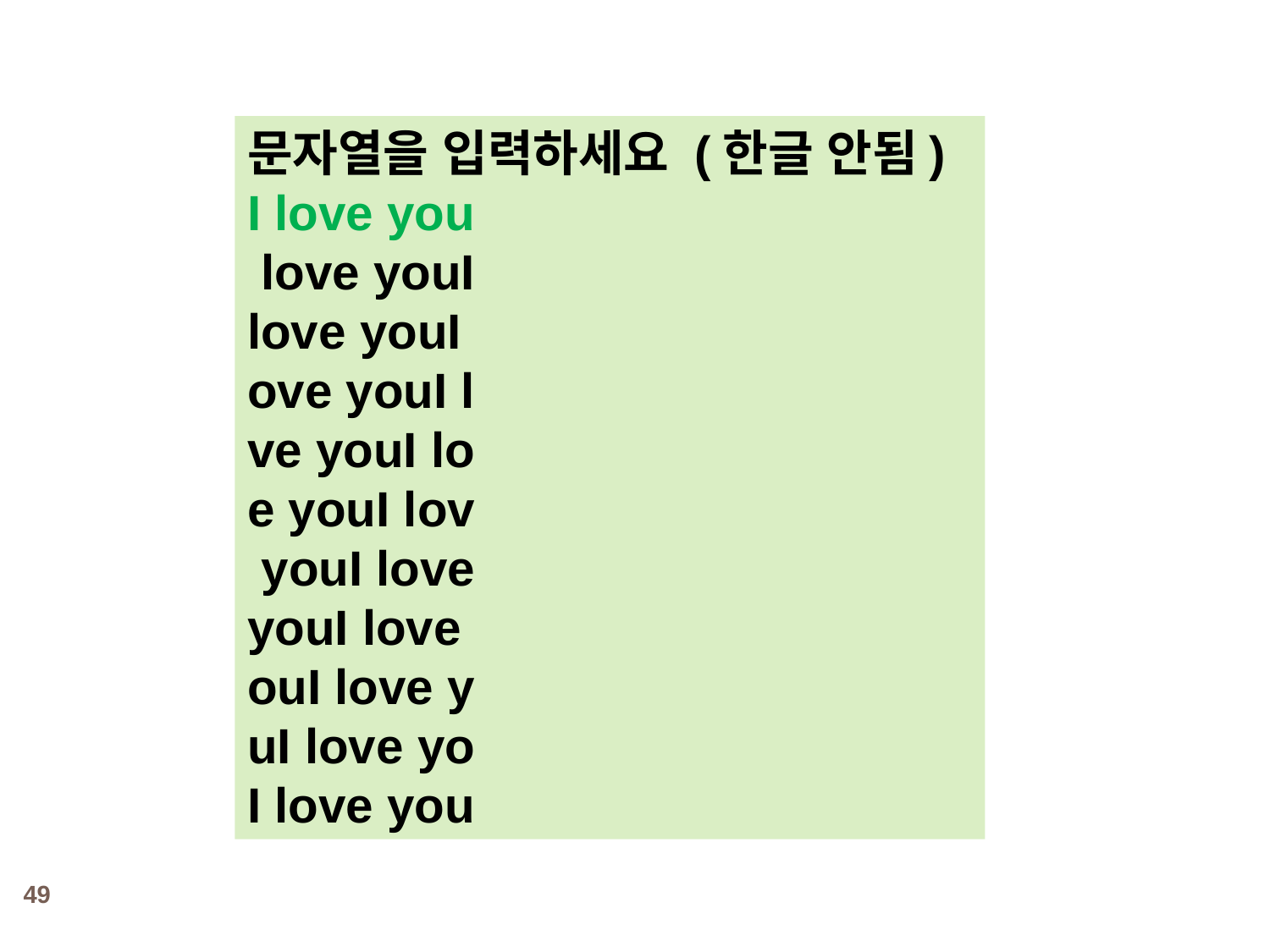

문자열을 입력하세요 (한글 안됨)
I love you
 love youI
love youI
ove youI l
ve youI lo
e youI lov
 youI love
youI love
ouI love y
uI love yo
I love you
49